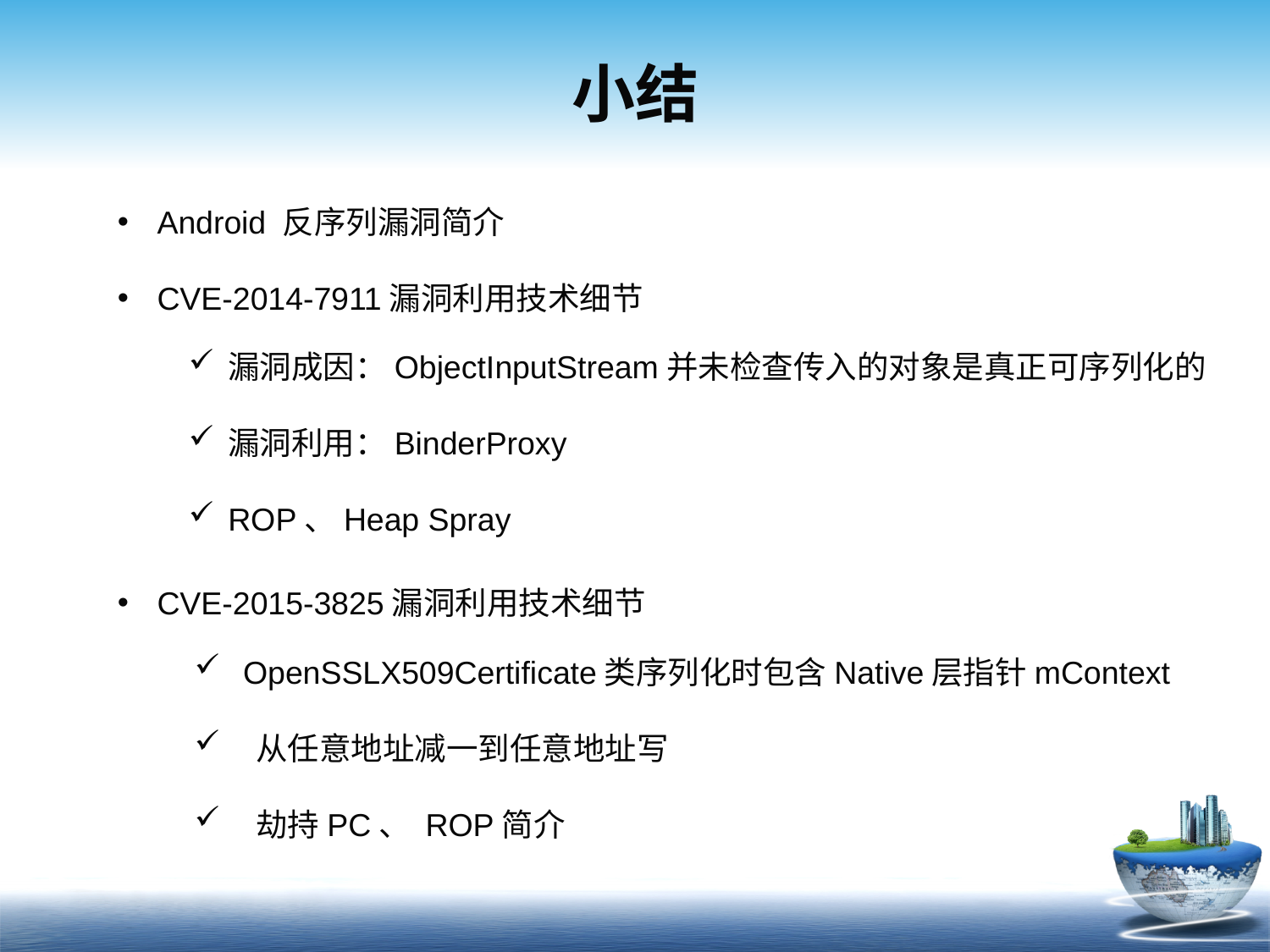

# 小结
Android 反序列漏洞简介

CVE-2014-7911漏洞利用技术细节

CVE-2015-3825漏洞利用技术细节

漏洞成因：ObjectInputStream并未检查传入的对象是真正可序列化的

漏洞利用：BinderProxy

ROP、Heap Spray

 OpenSSLX509Certificate类序列化时包含Native层指针mContext

  从任意地址减一到任意地址写

  劫持PC、 ROP简介